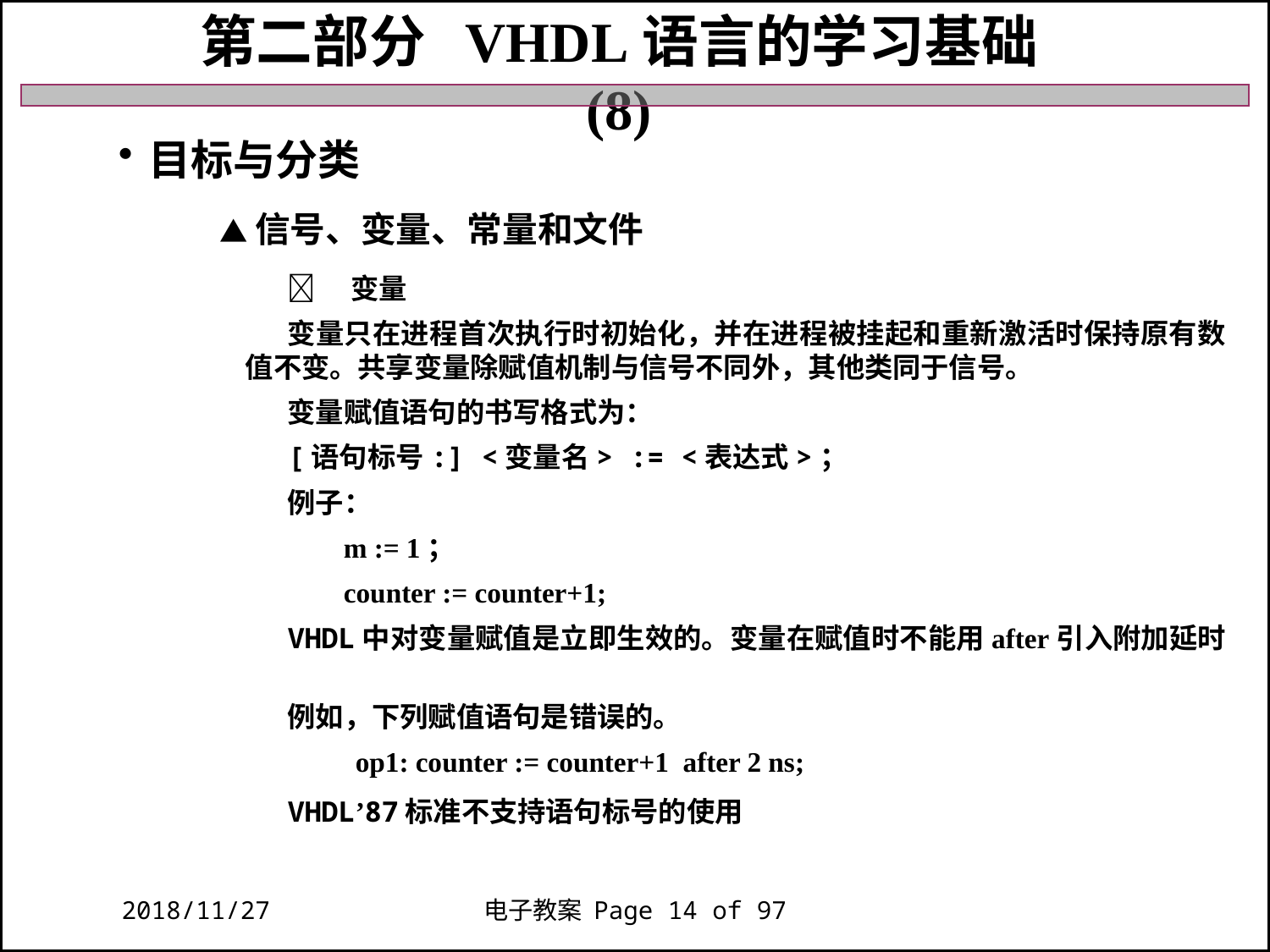

第二部分  VHDL语言的学习基础 (8)

目标与分类
 ▲信号、变量、常量和文件
•　变量
变量只在进程首次执行时初始化，并在进程被挂起和重新激活时保持原有数值不变。共享变量除赋值机制与信号不同外，其他类同于信号。
变量赋值语句的书写格式为：
[语句标号:] <变量名> := <表达式>；
例子：
        m := 1；
        counter := counter+1;
VHDL中对变量赋值是立即生效的。变量在赋值时不能用after引入附加延时
例如，下列赋值语句是错误的。
    op1: counter := counter+1  after 2 ns;
VHDL’87标准不支持语句标号的使用

2018/11/27
电子教案 Page 14 of 97